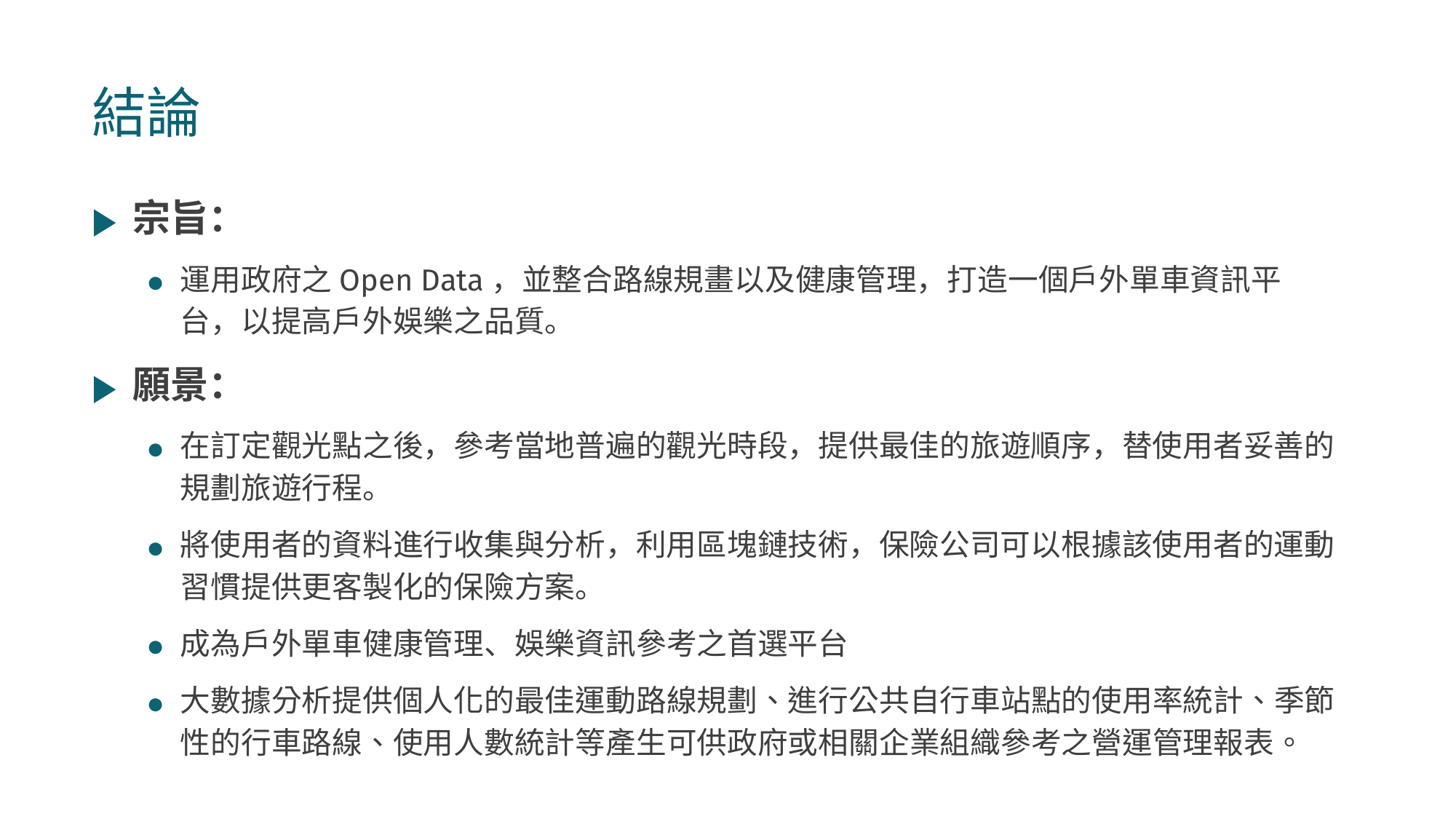

# 結論
宗旨：
運用政府之Open Data，並整合路線規畫以及健康管理，打造一個戶外單車資訊平台，以提高戶外娛樂之品質。
願景：
在訂定觀光點之後，參考當地普遍的觀光時段，提供最佳的旅遊順序，替使用者妥善的規劃旅遊行程。
將使用者的資料進行收集與分析，利用區塊鏈技術，保險公司可以根據該使用者的運動習慣提供更客製化的保險方案。
成為戶外單車健康管理、娛樂資訊參考之首選平台
大數據分析提供個人化的最佳運動路線規劃、進行公共自行車站點的使用率統計、季節性的行車路線、使用人數統計等產生可供政府或相關企業組織參考之營運管理報表。